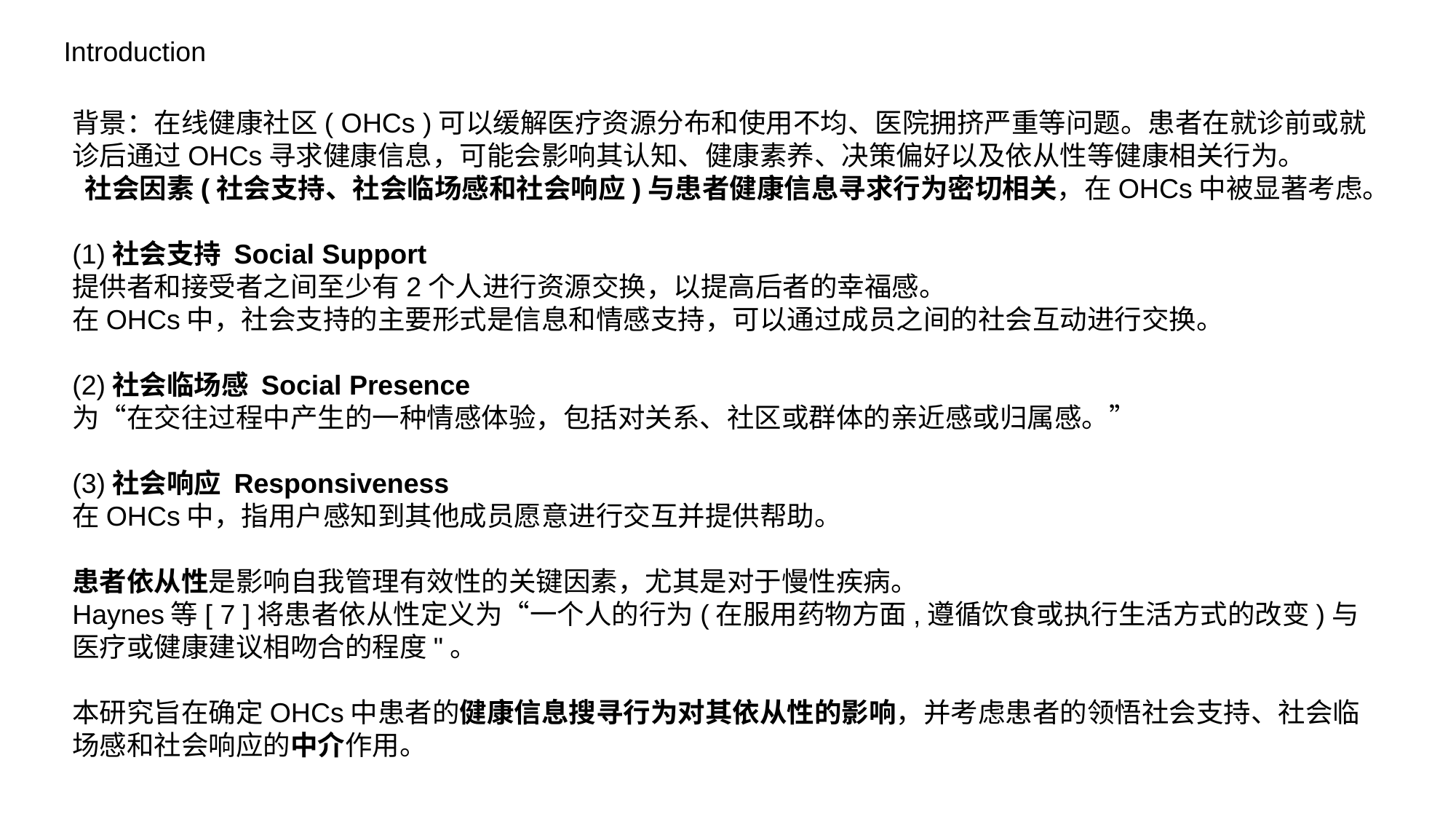

Introduction
背景：在线健康社区( OHCs )可以缓解医疗资源分布和使用不均、医院拥挤严重等问题。患者在就诊前或就诊后通过OHCs寻求健康信息，可能会影响其认知、健康素养、决策偏好以及依从性等健康相关行为。
 社会因素(社会支持、社会临场感和社会响应)与患者健康信息寻求行为密切相关，在OHCs中被显著考虑。

(1)社会支持 Social Support
提供者和接受者之间至少有2个人进行资源交换，以提高后者的幸福感。
在OHCs中，社会支持的主要形式是信息和情感支持，可以通过成员之间的社会互动进行交换。

(2)社会临场感 Social Presence
为“在交往过程中产生的一种情感体验，包括对关系、社区或群体的亲近感或归属感。”

(3)社会响应 Responsiveness
在OHCs中，指用户感知到其他成员愿意进行交互并提供帮助。

患者依从性是影响自我管理有效性的关键因素，尤其是对于慢性疾病。
Haynes等[ 7 ]将患者依从性定义为“一个人的行为(在服用药物方面,遵循饮食或执行生活方式的改变)与医疗或健康建议相吻合的程度"。

本研究旨在确定OHCs中患者的健康信息搜寻行为对其依从性的影响，并考虑患者的领悟社会支持、社会临场感和社会响应的中介作用。